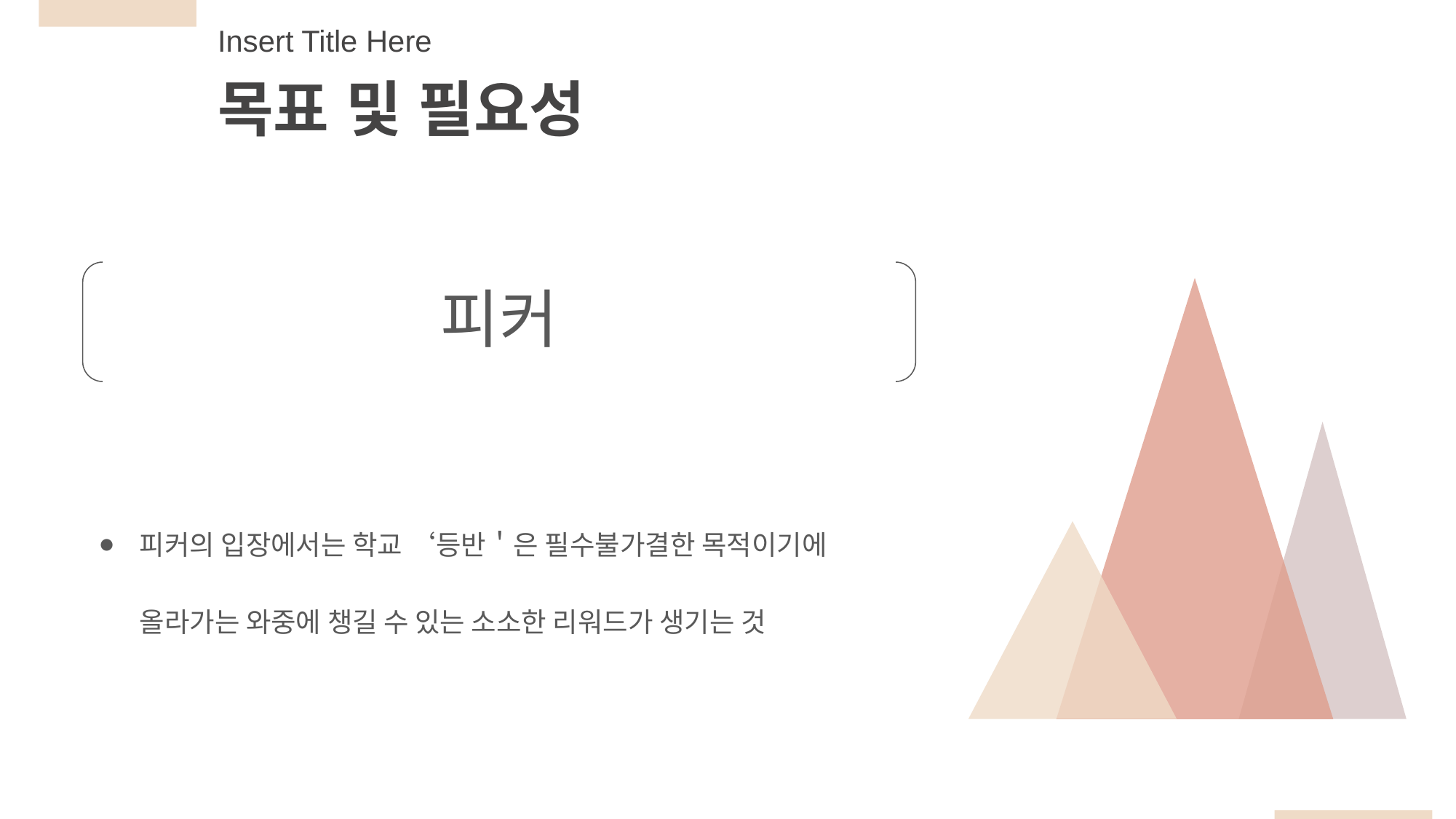

Insert Title Here
목표 및 필요성

피커

피커의 입장에서는 학교 ‘등반＇은 필수불가결한 목적이기에 올라가는 와중에 챙길 수 있는 소소한 리워드가 생기는 것